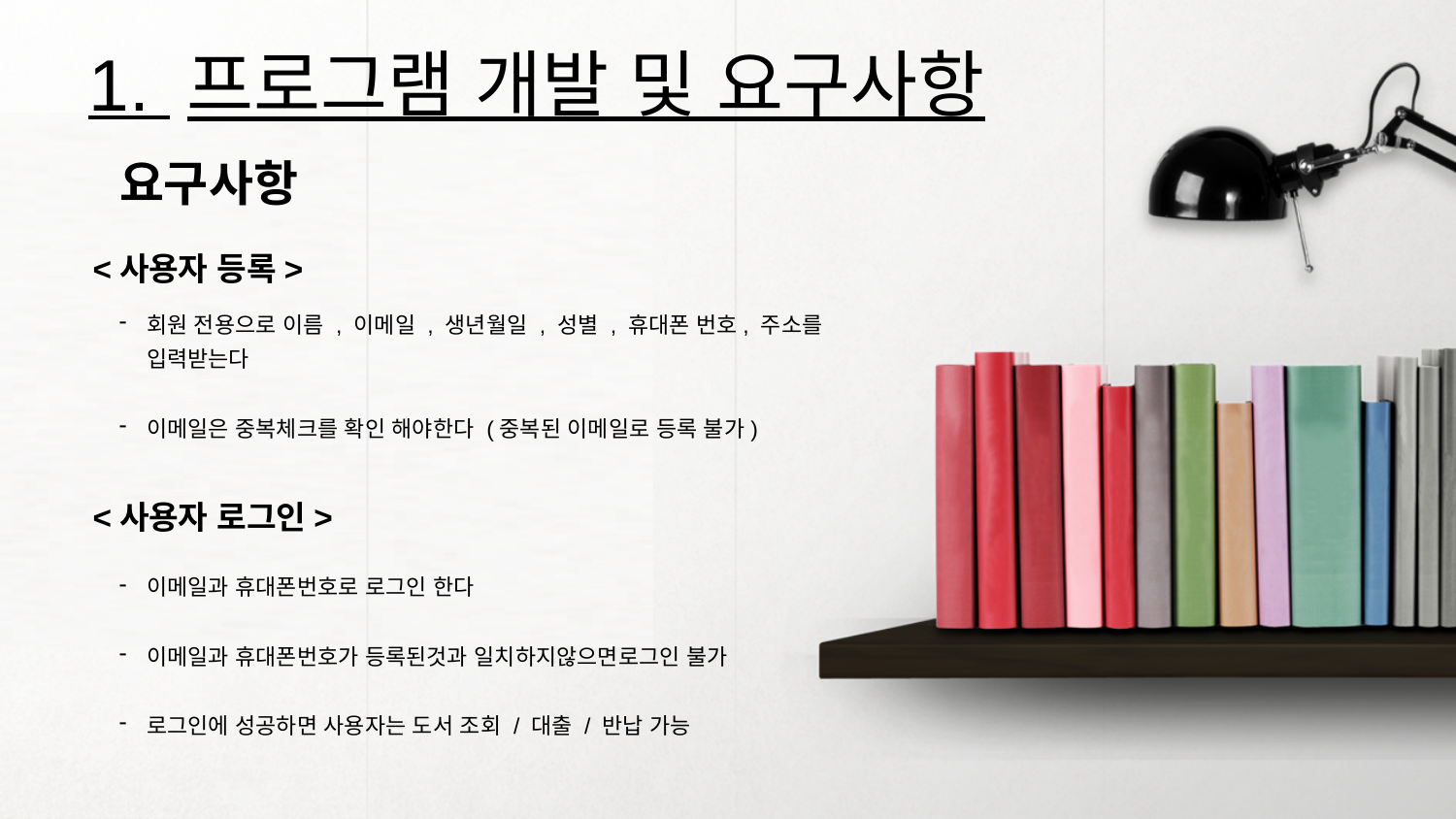

1. 프로그램 개발 및 요구사항
요구사항
<사용자 등록>
회원 전용으로 이름 , 이메일 , 생년월일 , 성별 , 휴대폰 번호, 주소를 입력받는다

이메일은 중복체크를 확인 해야한다 (중복된 이메일로 등록 불가)

<사용자 로그인>
이메일과 휴대폰번호로 로그인 한다

이메일과 휴대폰번호가 등록된것과 일치하지않으면로그인 불가

로그인에 성공하면 사용자는 도서 조회 / 대출 / 반납 가능